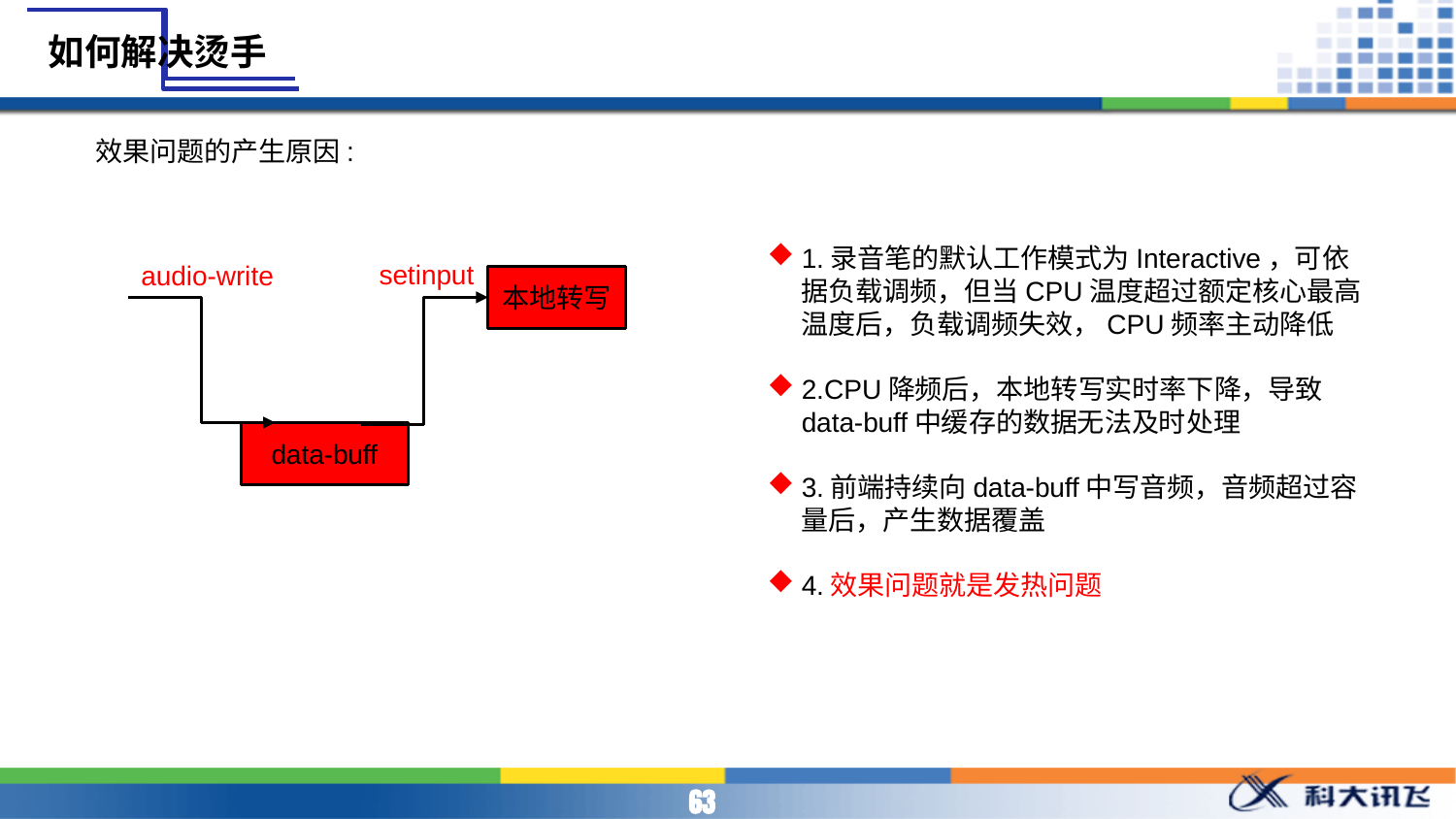

如何解决烫手

效果问题的产生原因:
1.录音笔的默认工作模式为Interactive，可依据负载调频，但当CPU温度超过额定核心最高温度后，负载调频失效，CPU频率主动降低

2.CPU降频后，本地转写实时率下降，导致data-buff中缓存的数据无法及时处理

3.前端持续向data-buff中写音频，音频超过容量后，产生数据覆盖

4.效果问题就是发热问题
setinput
audio-write
本地转写
data-buff